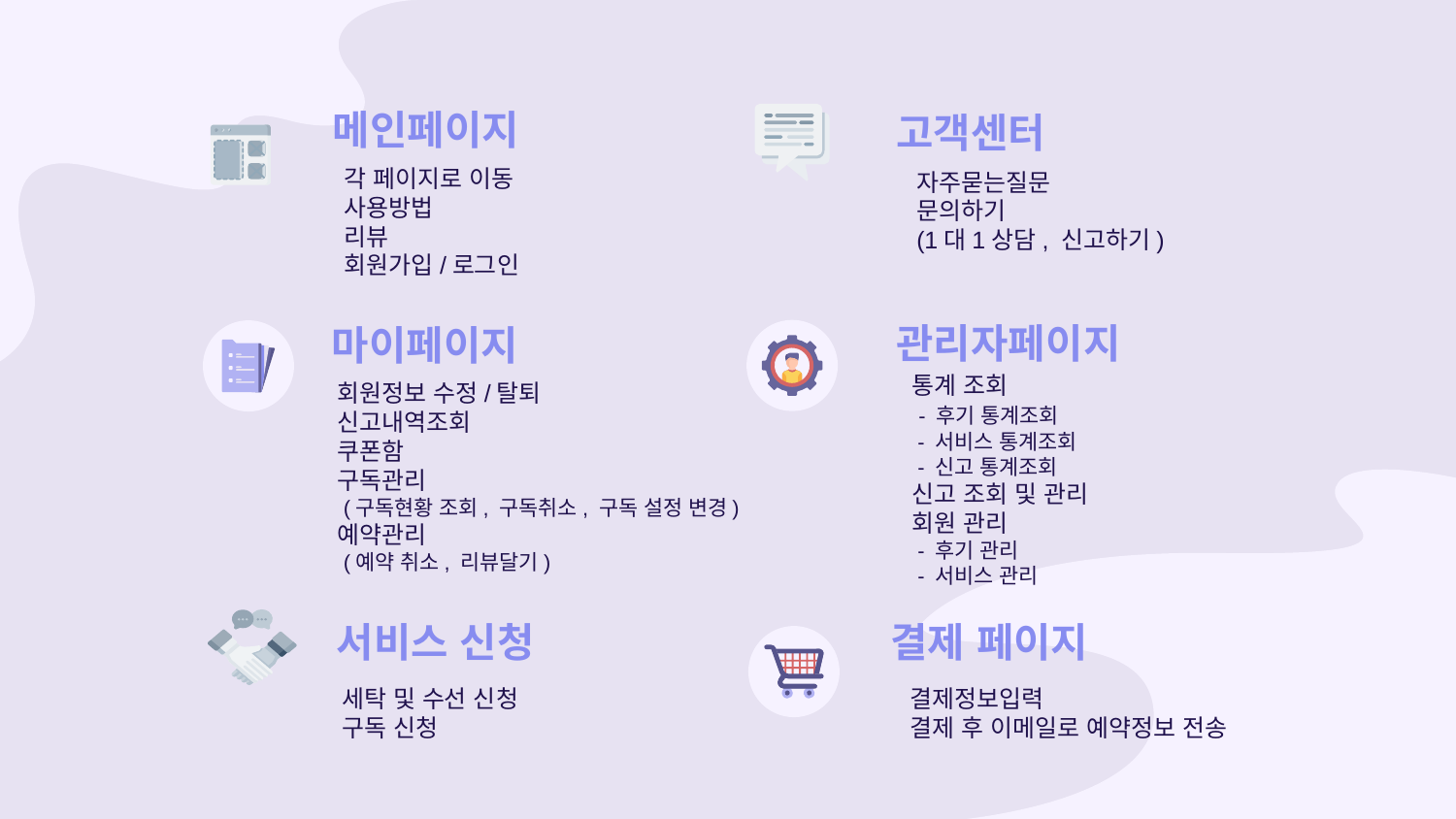

메인페이지
고객센터

각 페이지로 이동
사용방법
리뷰
회원가입/로그인

자주묻는질문
문의하기
(1대1상담, 신고하기)

관리자페이지
마이페이지

통계 조회
 - 후기 통계조회
 - 서비스 통계조회
 - 신고 통계조회
신고 조회 및 관리
회원 관리
 - 후기 관리
 - 서비스 관리

회원정보 수정/탈퇴
신고내역조회
쿠폰함
구독관리
 (구독현황 조회, 구독취소, 구독 설정 변경)
예약관리
 (예약 취소, 리뷰달기)

서비스 신청
결제 페이지

세탁 및 수선 신청
구독 신청
결제정보입력
결제 후 이메일로 예약정보 전송